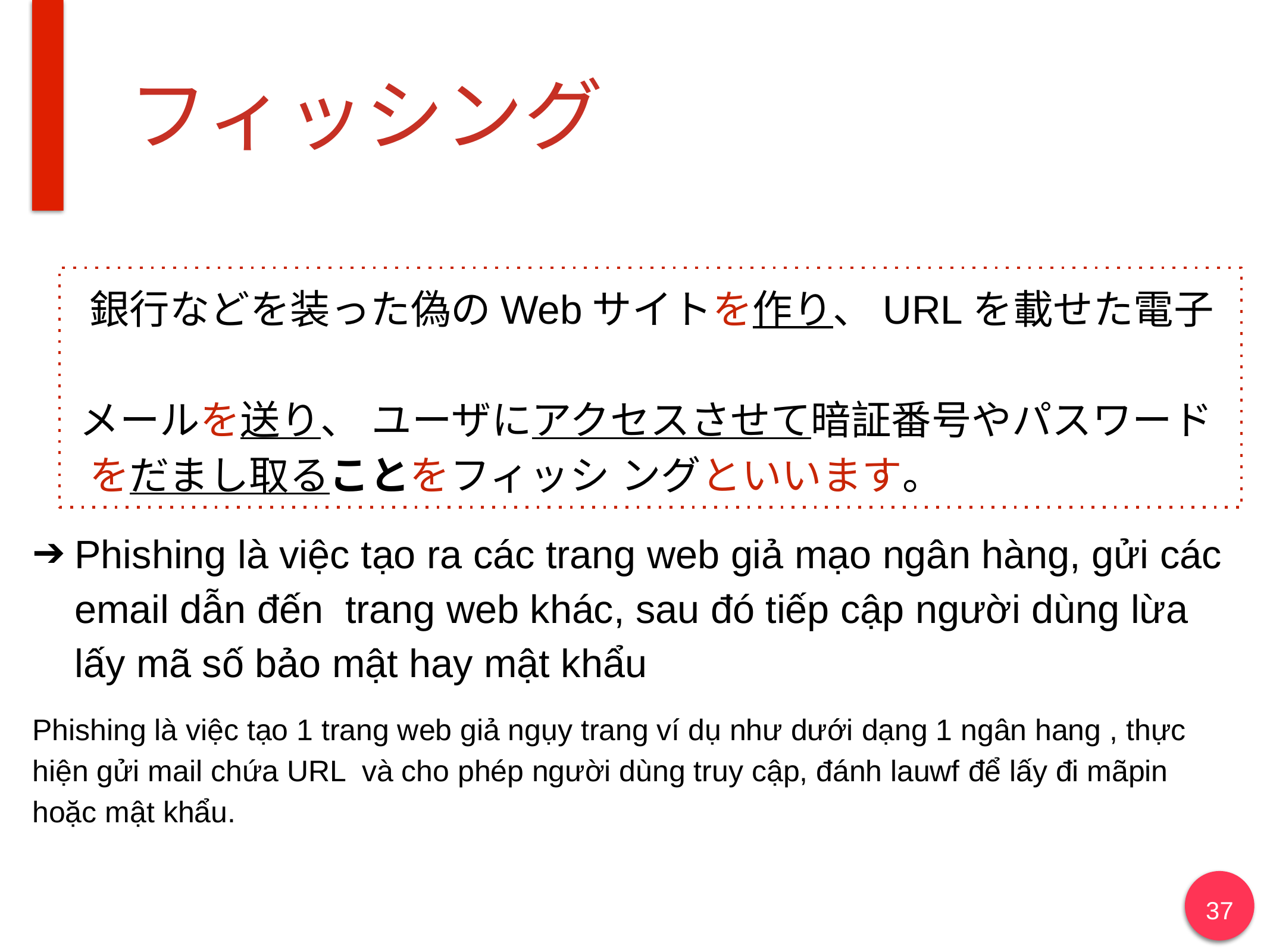

# フィッシング
 銀行などを装った偽のWebサイトを作り、URLを載せた電子
 メールを送り、 ユーザにアクセスさせて暗証番号やパスワード
 をだまし取ることをフィッシ ングといいます。
Phishing là việc tạo ra các trang web giả mạo ngân hàng, gửi các email dẫn đến  trang web khác, sau đó tiếp cập người dùng lừa lấy mã số bảo mật hay mật khẩu
Phishing là việc tạo 1 trang web giả ngụy trang ví dụ như dưới dạng 1 ngân hang , thực hiện gửi mail chứa URL  và cho phép người dùng truy cập, đánh lauwf để lấy đi mãpin hoặc mật khẩu.
37